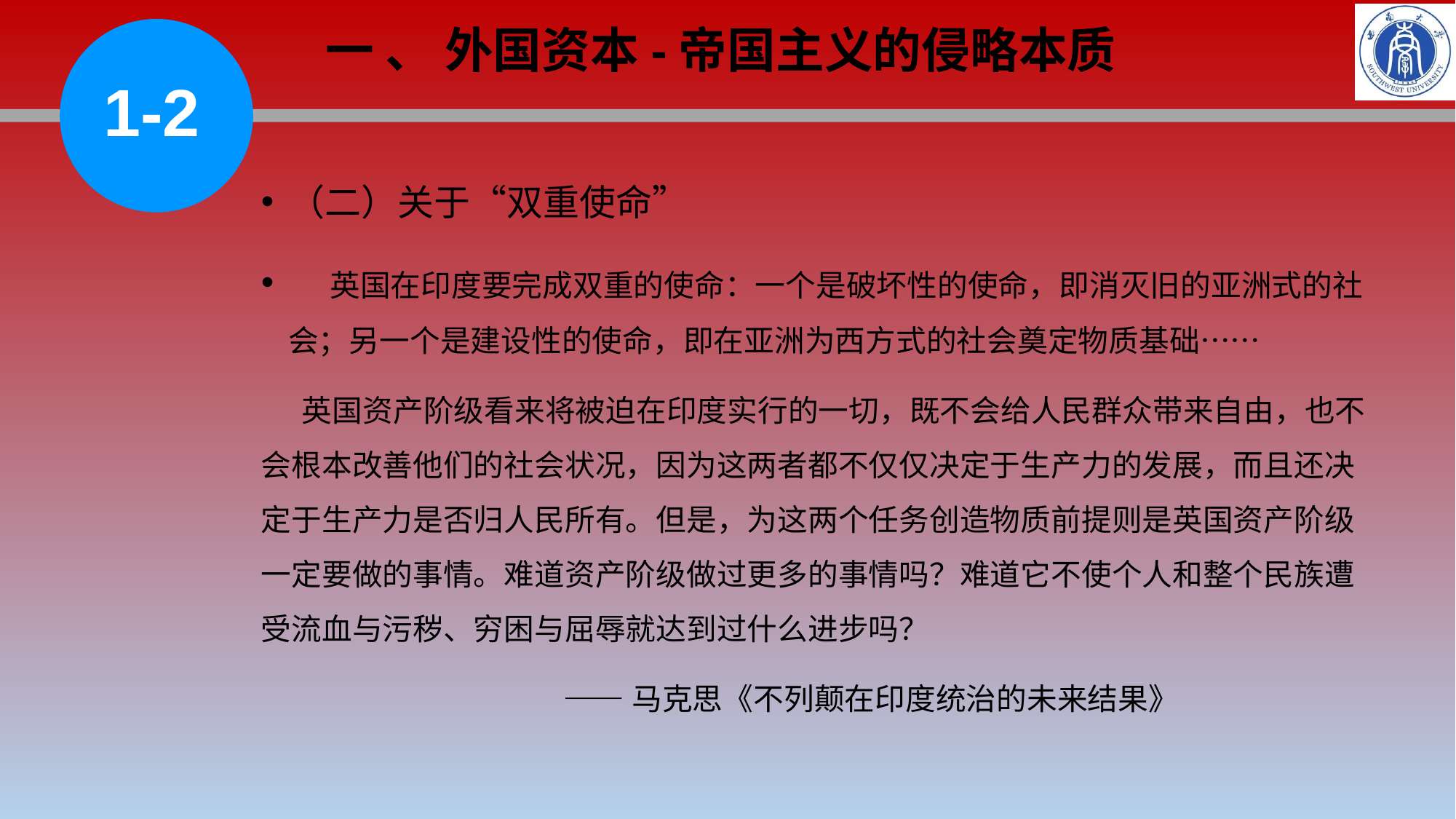

一 、 外国资本-帝国主义的侵略本质

1-2
（二）关于“双重使命”
    英国在印度要完成双重的使命：一个是破坏性的使命，即消灭旧的亚洲式的社会；另一个是建设性的使命，即在亚洲为西方式的社会奠定物质基础……
     英国资产阶级看来将被迫在印度实行的一切，既不会给人民群众带来自由，也不会根本改善他们的社会状况，因为这两者都不仅仅决定于生产力的发展，而且还决定于生产力是否归人民所有。但是，为这两个任务创造物质前提则是英国资产阶级一定要做的事情。难道资产阶级做过更多的事情吗？难道它不使个人和整个民族遭受流血与污秽、穷困与屈辱就达到过什么进步吗？
                                             ——马克思《不列颠在印度统治的未来结果》